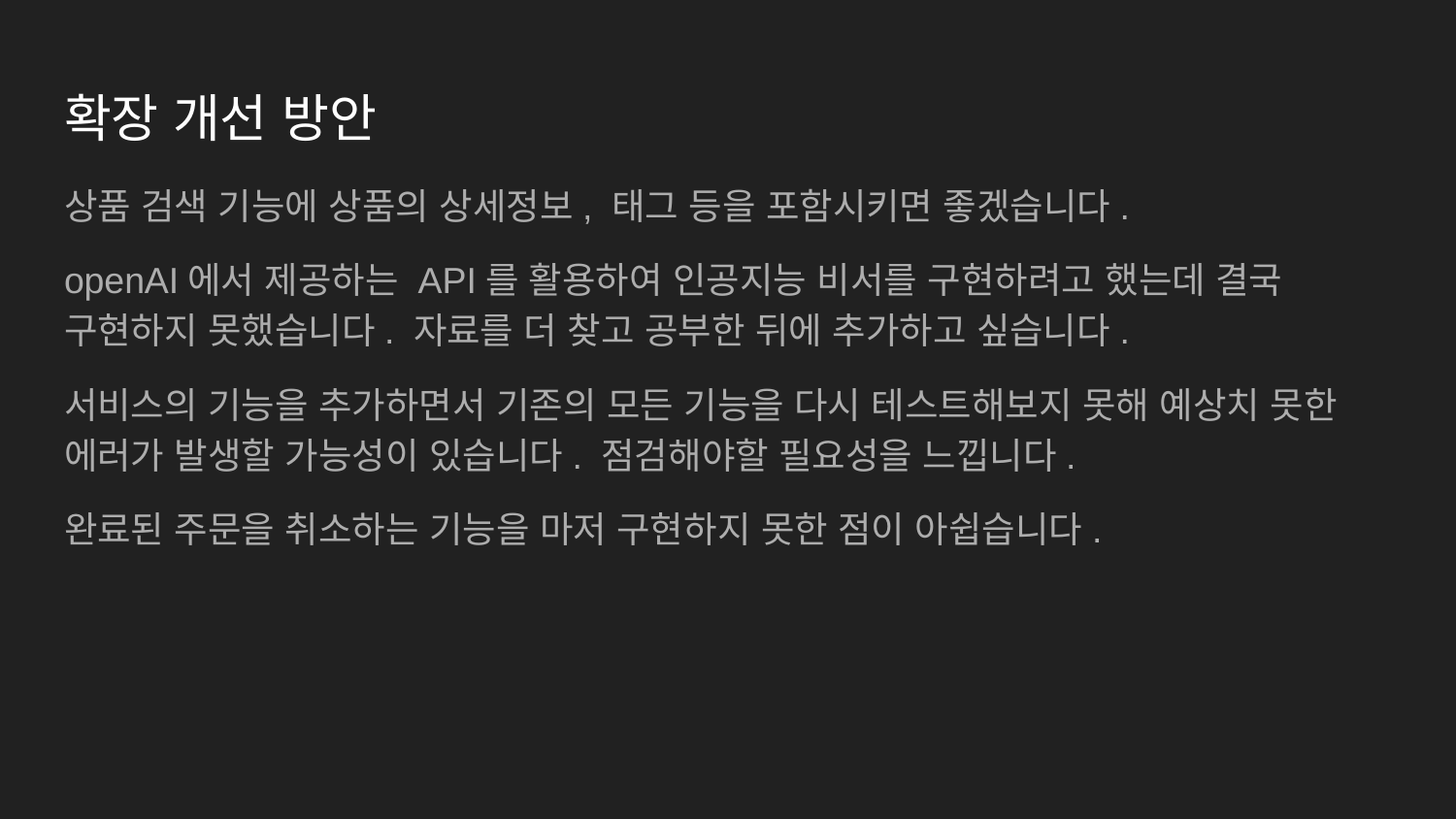

# 확장 개선 방안
상품 검색 기능에 상품의 상세정보, 태그 등을 포함시키면 좋겠습니다.
openAI에서 제공하는 API를 활용하여 인공지능 비서를 구현하려고 했는데 결국 구현하지 못했습니다. 자료를 더 찾고 공부한 뒤에 추가하고 싶습니다.
서비스의 기능을 추가하면서 기존의 모든 기능을 다시 테스트해보지 못해 예상치 못한 에러가 발생할 가능성이 있습니다. 점검해야할 필요성을 느낍니다.
완료된 주문을 취소하는 기능을 마저 구현하지 못한 점이 아쉽습니다.